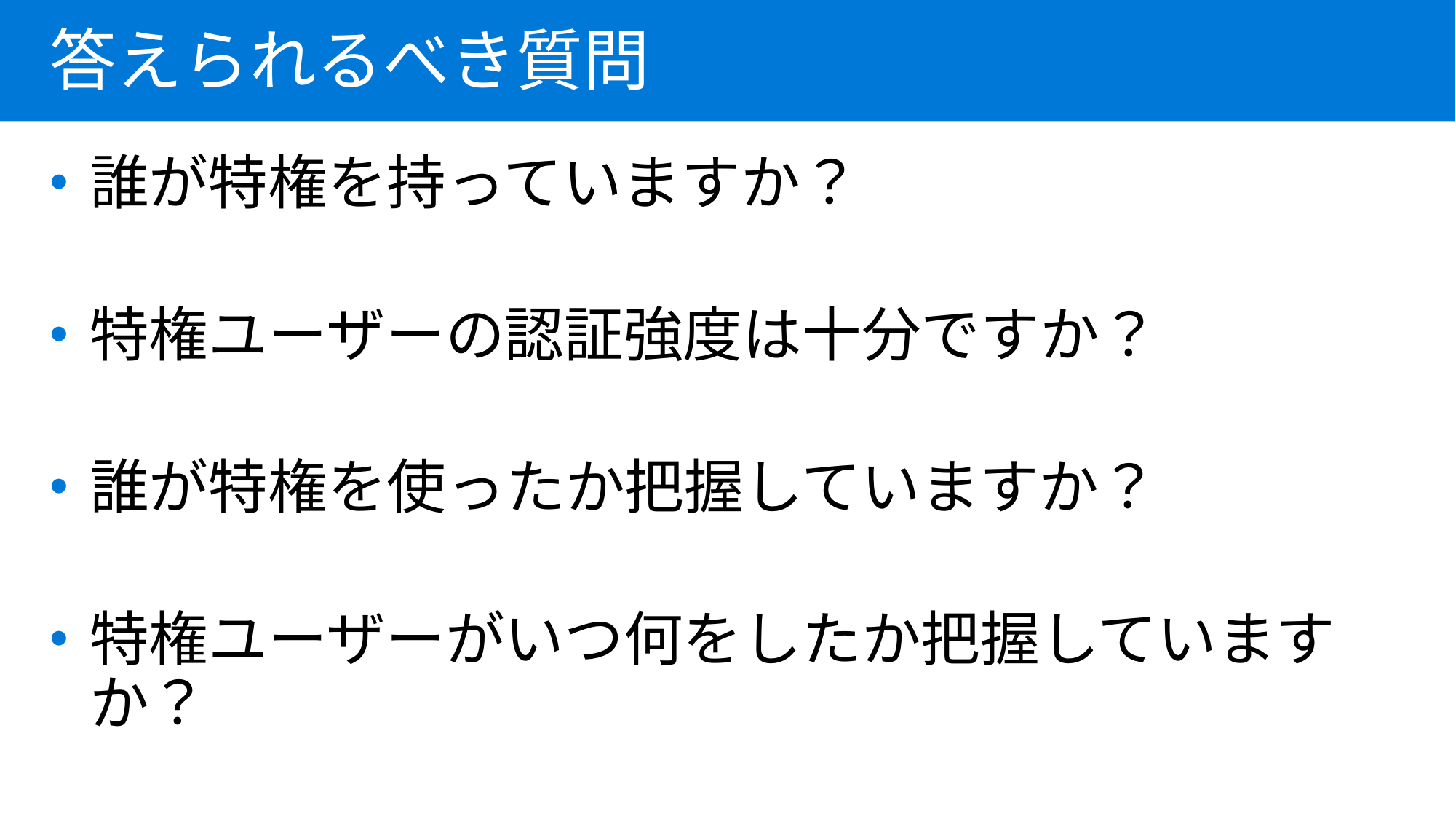

答えられるべき質問
誰が特権を持っていますか？

特権ユーザーの認証強度は十分ですか？

誰が特権を使ったか把握していますか？

特権ユーザーがいつ何をしたか把握していますか？